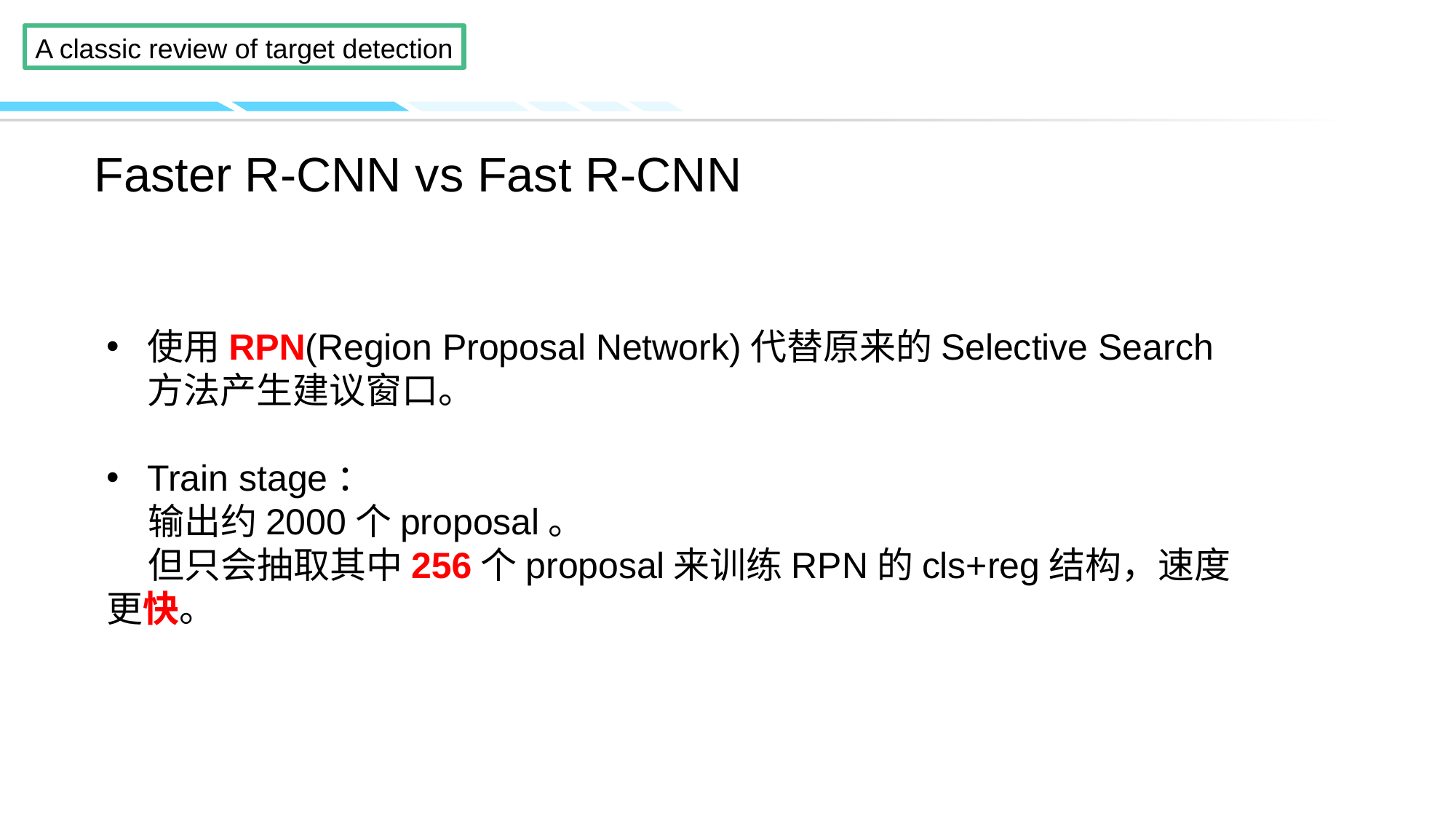

Faster R-CNN vs Fast R-CNN
使用RPN(Region Proposal Network)代替原来的Selective Search方法产生建议窗口。

Train stage：
    输出约2000个proposal。
    但只会抽取其中256个proposal来训练RPN的cls+reg结构，速度更快。